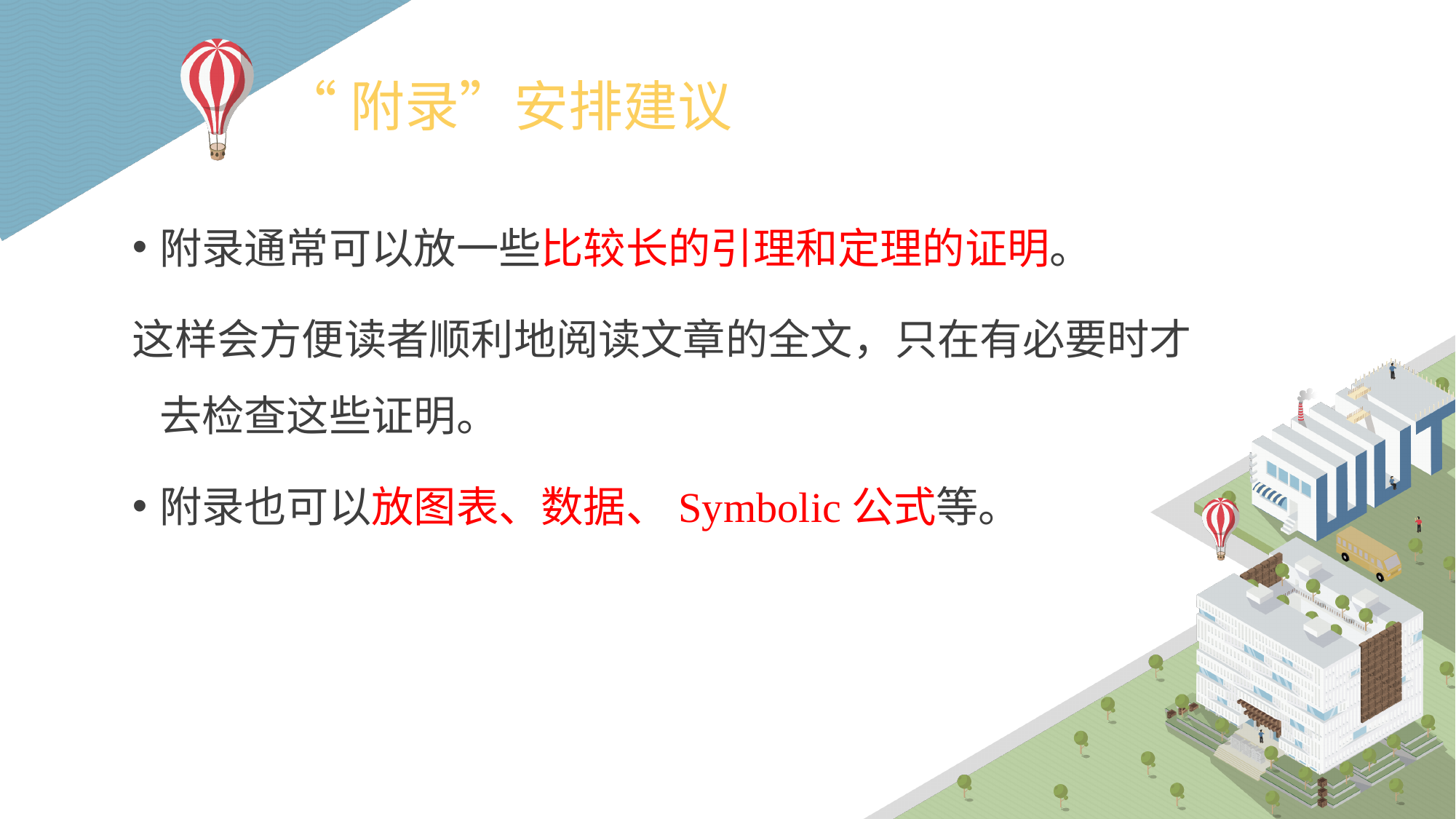

# “附录”安排建议
附录通常可以放一些比较长的引理和定理的证明。
这样会方便读者顺利地阅读文章的全文，只在有必要时才去检查这些证明。
附录也可以放图表、数据、Symbolic公式等。